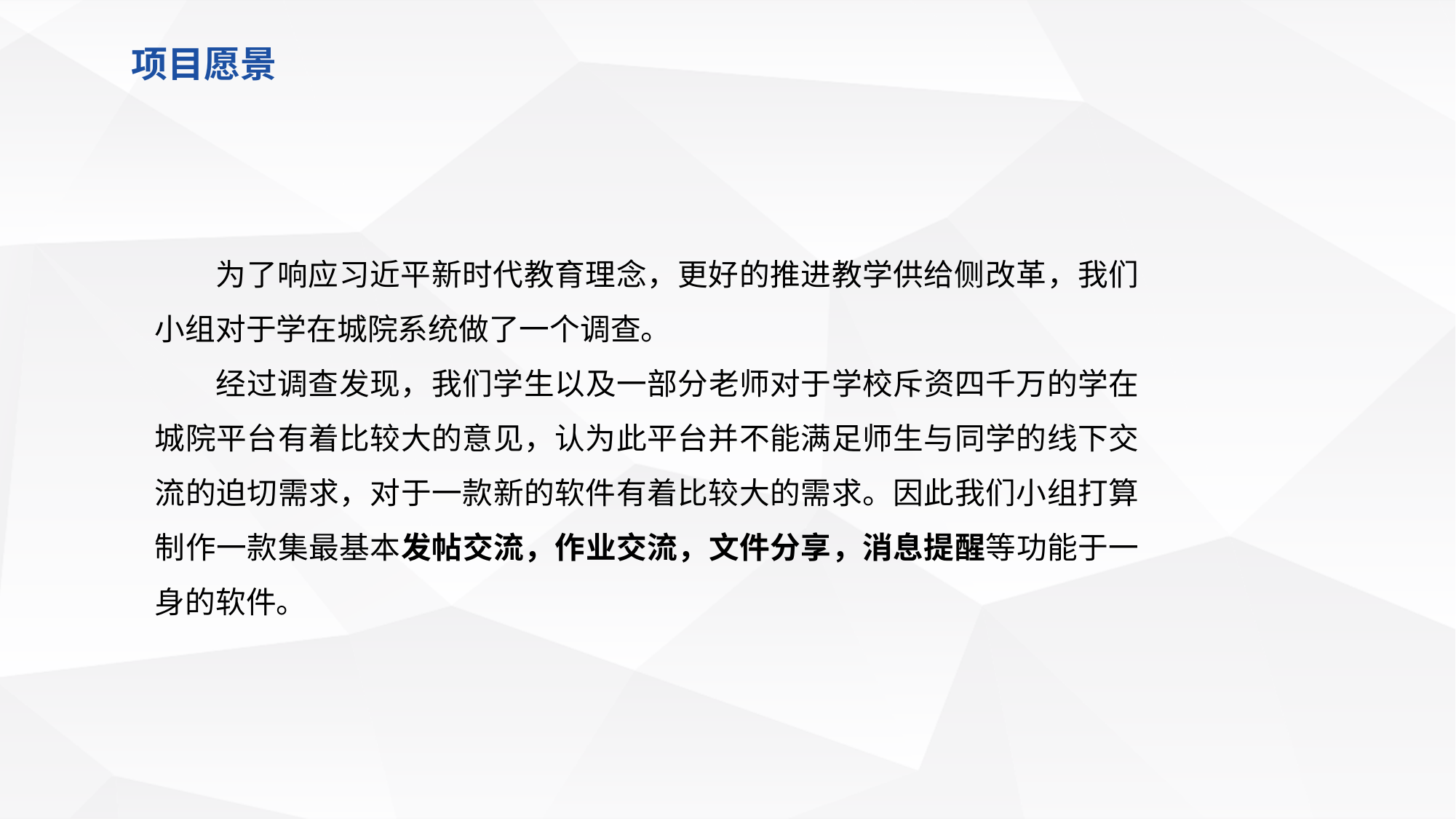

项目愿景
   为了响应习近平新时代教育理念，更好的推进教学供给侧改革，我们小组对于学在城院系统做了一个调查。
   经过调查发现，我们学生以及一部分老师对于学校斥资四千万的学在城院平台有着比较大的意见，认为此平台并不能满足师生与同学的线下交流的迫切需求，对于一款新的软件有着比较大的需求。因此我们小组打算制作一款集最基本发帖交流，作业交流，文件分享，消息提醒等功能于一身的软件。